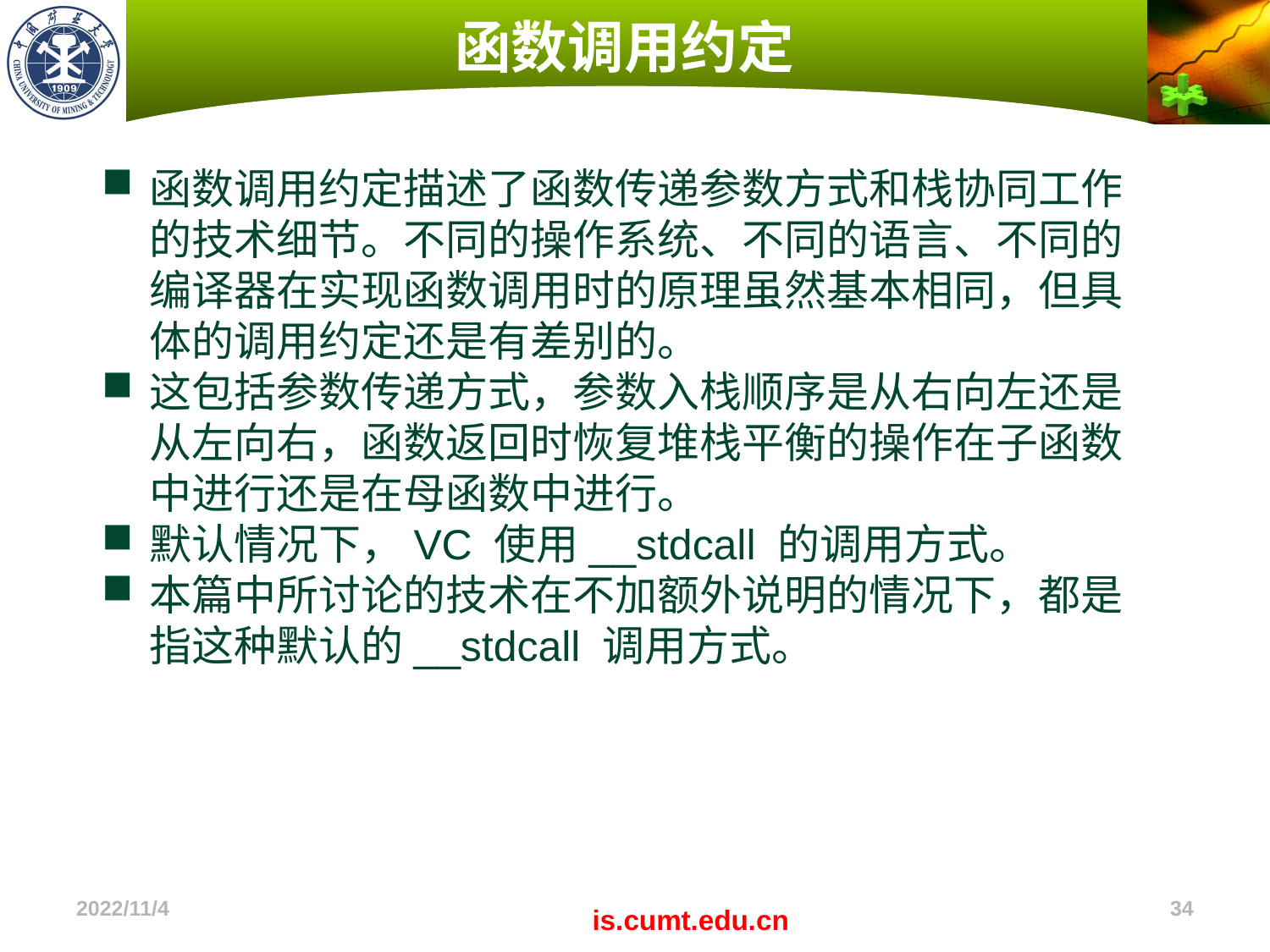

# 函数调用约定
函数调用约定描述了函数传递参数方式和栈协同工作的技术细节。不同的操作系统、不同的语言、不同的编译器在实现函数调用时的原理虽然基本相同，但具体的调用约定还是有差别的。
这包括参数传递方式，参数入栈顺序是从右向左还是从左向右，函数返回时恢复堆栈平衡的操作在子函数中进行还是在母函数中进行。
默认情况下，VC 使用__stdcall 的调用方式。
本篇中所讨论的技术在不加额外说明的情况下，都是指这种默认的__stdcall 调用方式。
2022/11/4
34
is.cumt.edu.cn